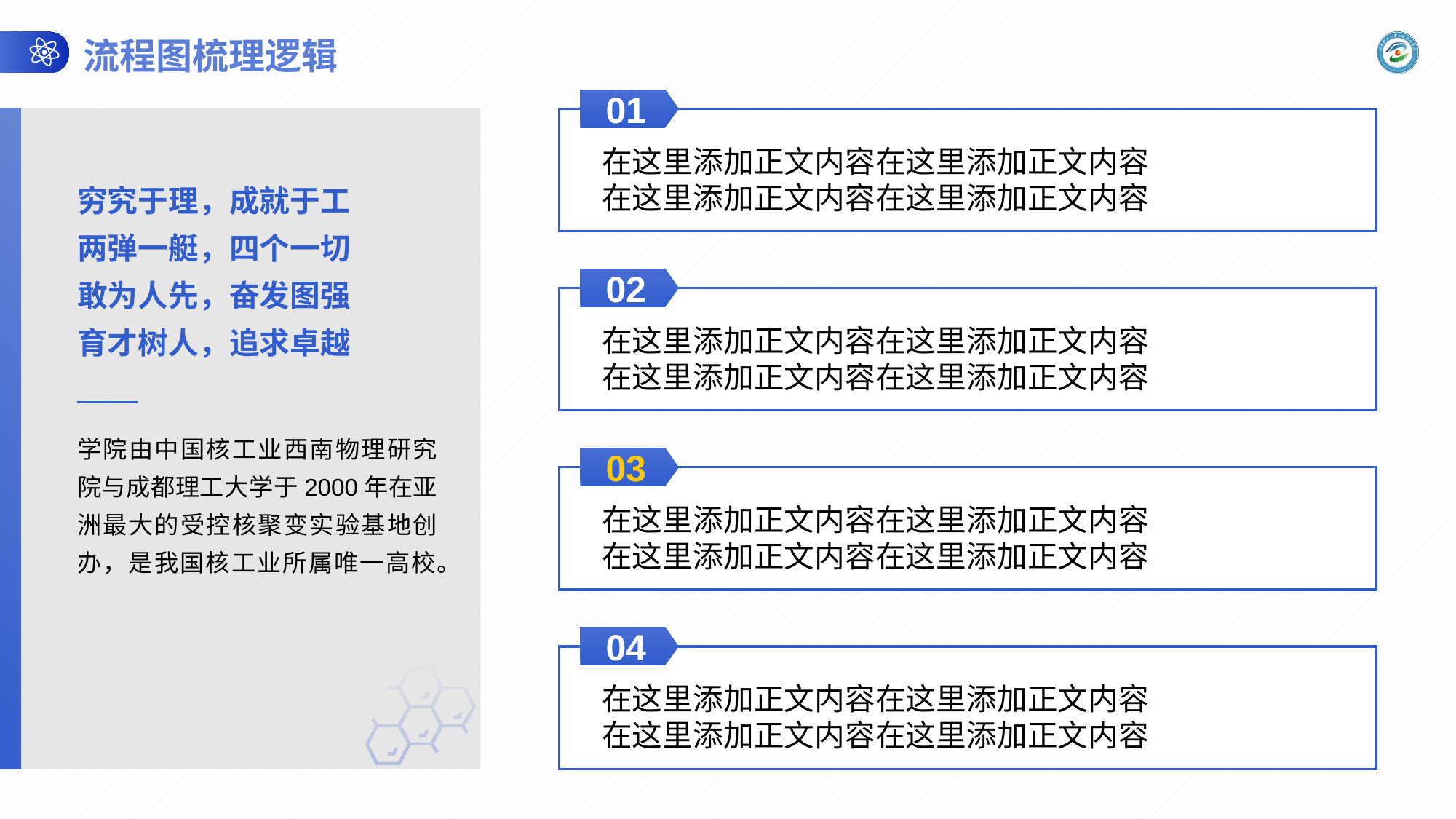

流程图梳理逻辑
01

穷究于理，成就于工
两弹一艇，四个一切
敢为人先，奋发图强
育才树人，追求卓越
——
学院由中国核工业西南物理研究院与成都理工大学于2000年在亚洲最大的受控核聚变实验基地创办，是我国核工业所属唯一高校。
在这里添加正文内容在这里添加正文内容
在这里添加正文内容在这里添加正文内容
02
在这里添加正文内容在这里添加正文内容
在这里添加正文内容在这里添加正文内容

03
在这里添加正文内容在这里添加正文内容
在这里添加正文内容在这里添加正文内容
04
在这里添加正文内容在这里添加正文内容
在这里添加正文内容在这里添加正文内容